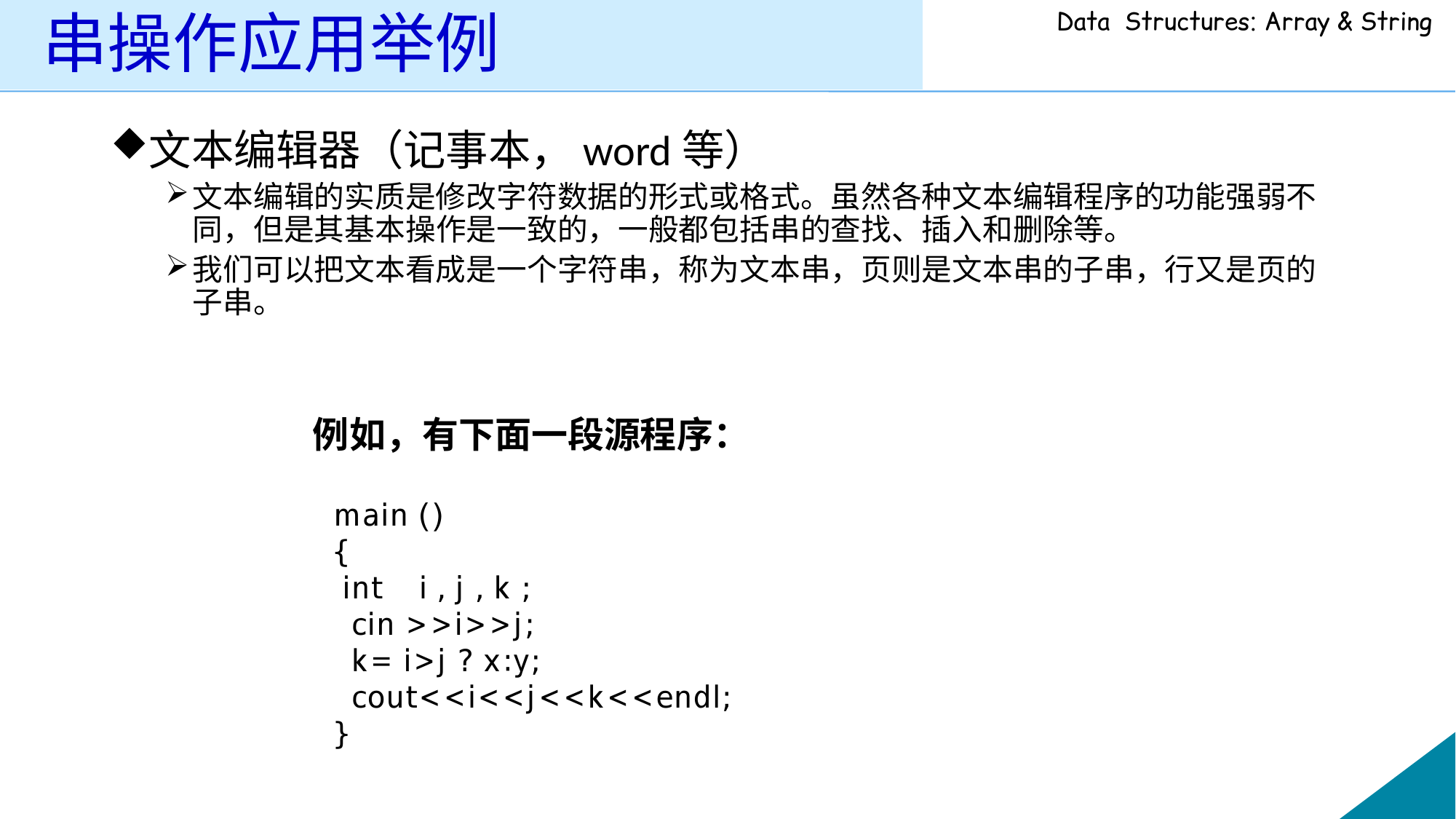

# 串操作应用举例
文本编辑器（记事本，word等）
文本编辑的实质是修改字符数据的形式或格式。虽然各种文本编辑程序的功能强弱不同，但是其基本操作是一致的，一般都包括串的查找、插入和删除等。
我们可以把文本看成是一个字符串，称为文本串，页则是文本串的子串，行又是页的子串。

例如，有下面一段源程序：
main ()
{
 int    i , j , k ;
  cin >>i>>j;
  k= i>j ? x:y;
  cout<<i<<j<<k<<endl;
}